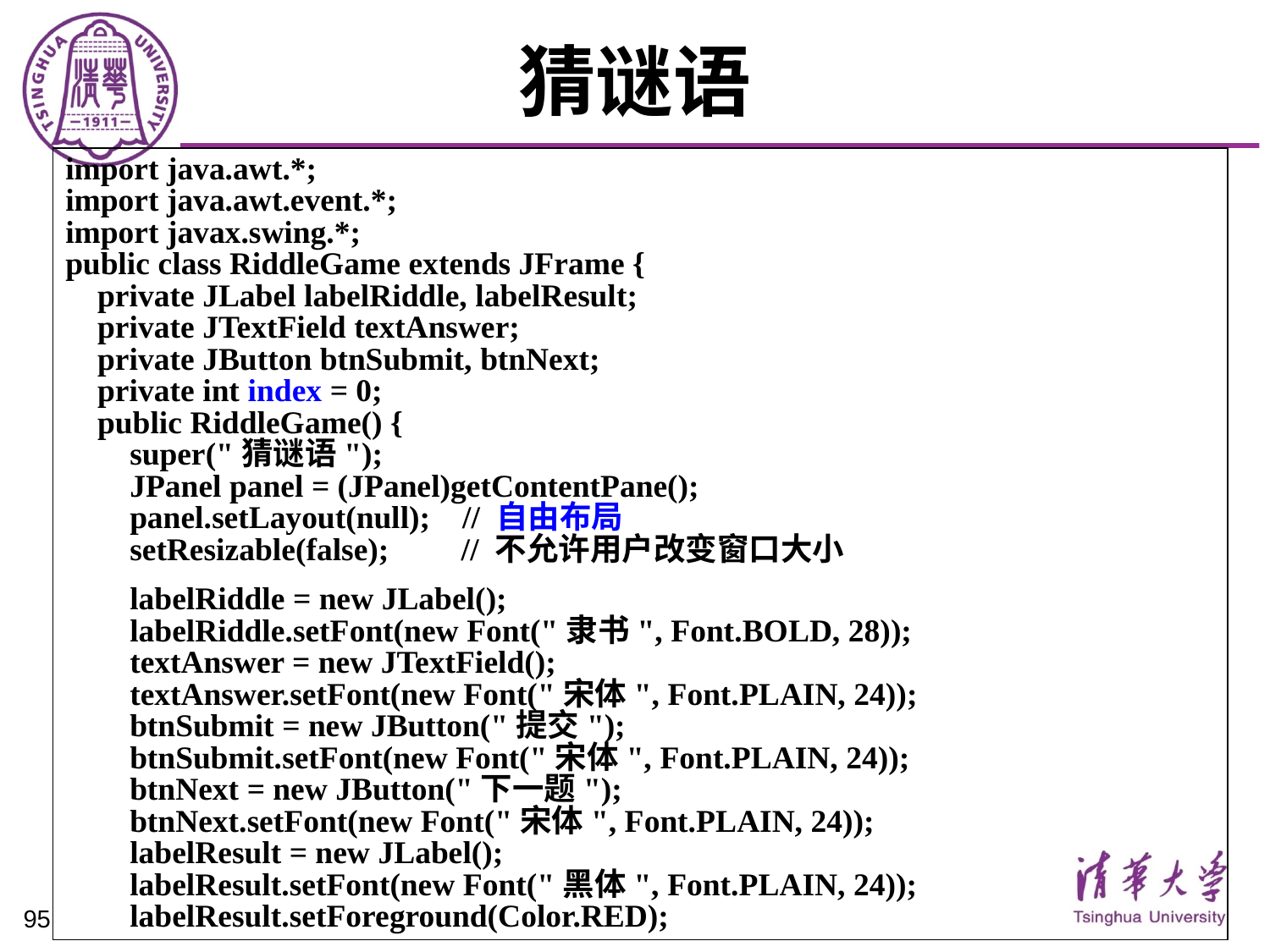

# 猜谜语
import java.awt.*;
import java.awt.event.*;
import javax.swing.*;
public class RiddleGame extends JFrame {
    private JLabel labelRiddle, labelResult;
    private JTextField textAnswer;
    private JButton btnSubmit, btnNext;
    private int index = 0;
    public RiddleGame() {
        super("猜谜语");
        JPanel panel = (JPanel)getContentPane();
        panel.setLayout(null);    // 自由布局
        setResizable(false);         // 不允许用户改变窗口大小
        labelRiddle = new JLabel();
        labelRiddle.setFont(new Font("隶书", Font.BOLD, 28));
        textAnswer = new JTextField();
        textAnswer.setFont(new Font("宋体", Font.PLAIN, 24));
        btnSubmit = new JButton("提交");
        btnSubmit.setFont(new Font("宋体", Font.PLAIN, 24));
        btnNext = new JButton("下一题");
        btnNext.setFont(new Font("宋体", Font.PLAIN, 24));
        labelResult = new JLabel();
        labelResult.setFont(new Font("黑体", Font.PLAIN, 24));
        labelResult.setForeground(Color.RED);
95